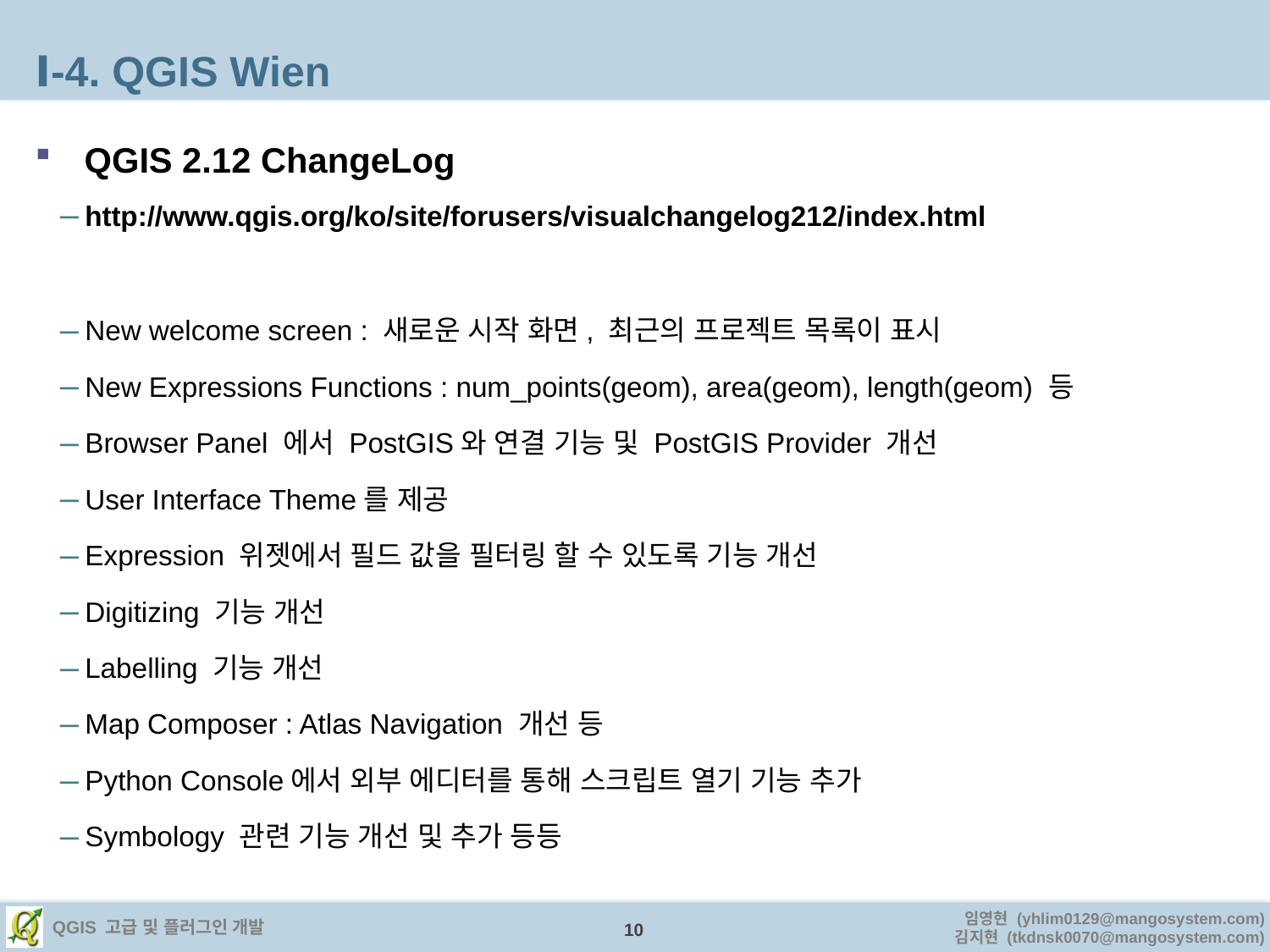

# Ⅰ-4. QGIS Wien
QGIS 2.12 ChangeLog

http://www.qgis.org/ko/site/forusers/visualchangelog212/index.html

New welcome screen : 새로운 시작 화면, 최근의 프로젝트 목록이 표시
New Expressions Functions : num_points(geom), area(geom), length(geom) 등
Browser Panel 에서 PostGIS와 연결 기능 및 PostGIS Provider 개선
User Interface Theme를 제공
Expression 위젯에서 필드 값을 필터링 할 수 있도록 기능 개선
Digitizing 기능 개선
Labelling 기능 개선
Map Composer : Atlas Navigation 개선 등
Python Console에서 외부 에디터를 통해 스크립트 열기 기능 추가
Symbology 관련 기능 개선 및 추가 등등
10